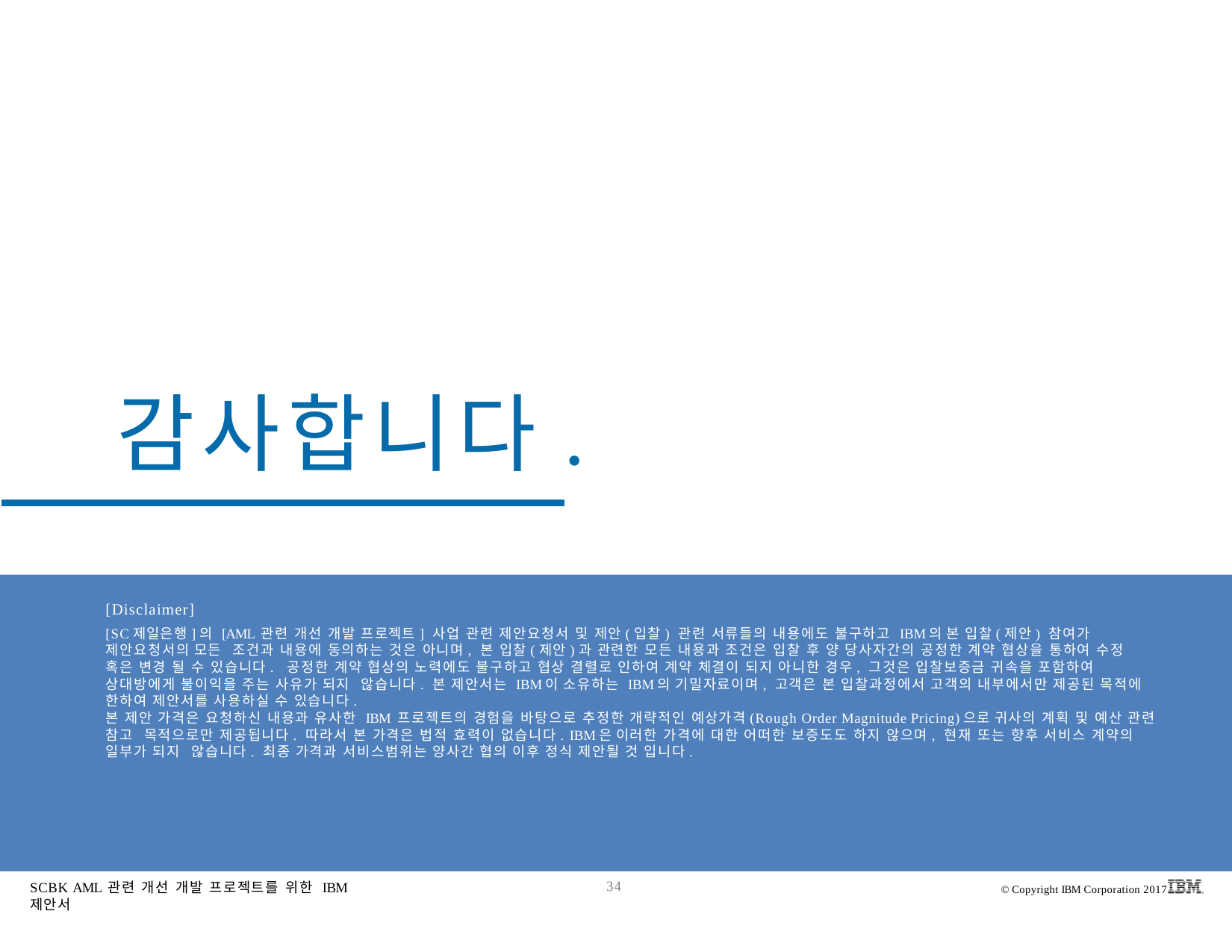

# 감사합니다.

[Disclaimer]
[SC제일은행]의 [AML 관련 개선 개발 프로젝트] 사업 관련 제안요청서 및 제안(입찰) 관련 서류들의 내용에도 불구하고 IBM의 본 입찰(제안) 참여가 제안요청서의 모든  조건과 내용에 동의하는 것은 아니며, 본 입찰(제안)과 관련한 모든 내용과 조건은 입찰 후 양 당사자간의 공정한 계약 협상을 통하여 수정 혹은 변경 될 수 있습니다.  공정한 계약 협상의 노력에도 불구하고 협상 결렬로 인하여 계약 체결이 되지 아니한 경우, 그것은 입찰보증금 귀속을 포함하여 상대방에게 불이익을 주는 사유가 되지  않습니다. 본 제안서는 IBM이 소유하는 IBM의 기밀자료이며, 고객은 본 입찰과정에서 고객의 내부에서만 제공된 목적에 한하여 제안서를 사용하실 수 있습니다.
본 제안 가격은 요청하신 내용과 유사한 IBM 프로젝트의 경험을 바탕으로 추정한 개략적인 예상가격(Rough Order Magnitude Pricing)으로 귀사의 계획 및 예산 관련 참고  목적으로만 제공됩니다. 따라서 본 가격은 법적 효력이 없습니다. IBM은 이러한 가격에 대한 어떠한 보증도도 하지 않으며, 현재 또는 향후 서비스 계약의 일부가 되지  않습니다. 최종 가격과 서비스범위는 양사간 협의 이후 정식 제안될 것 입니다.
SCBK AML 관련 개선 개발 프로젝트를 위한 IBM 제안서
34

© Copyright IBM Corporation 2017